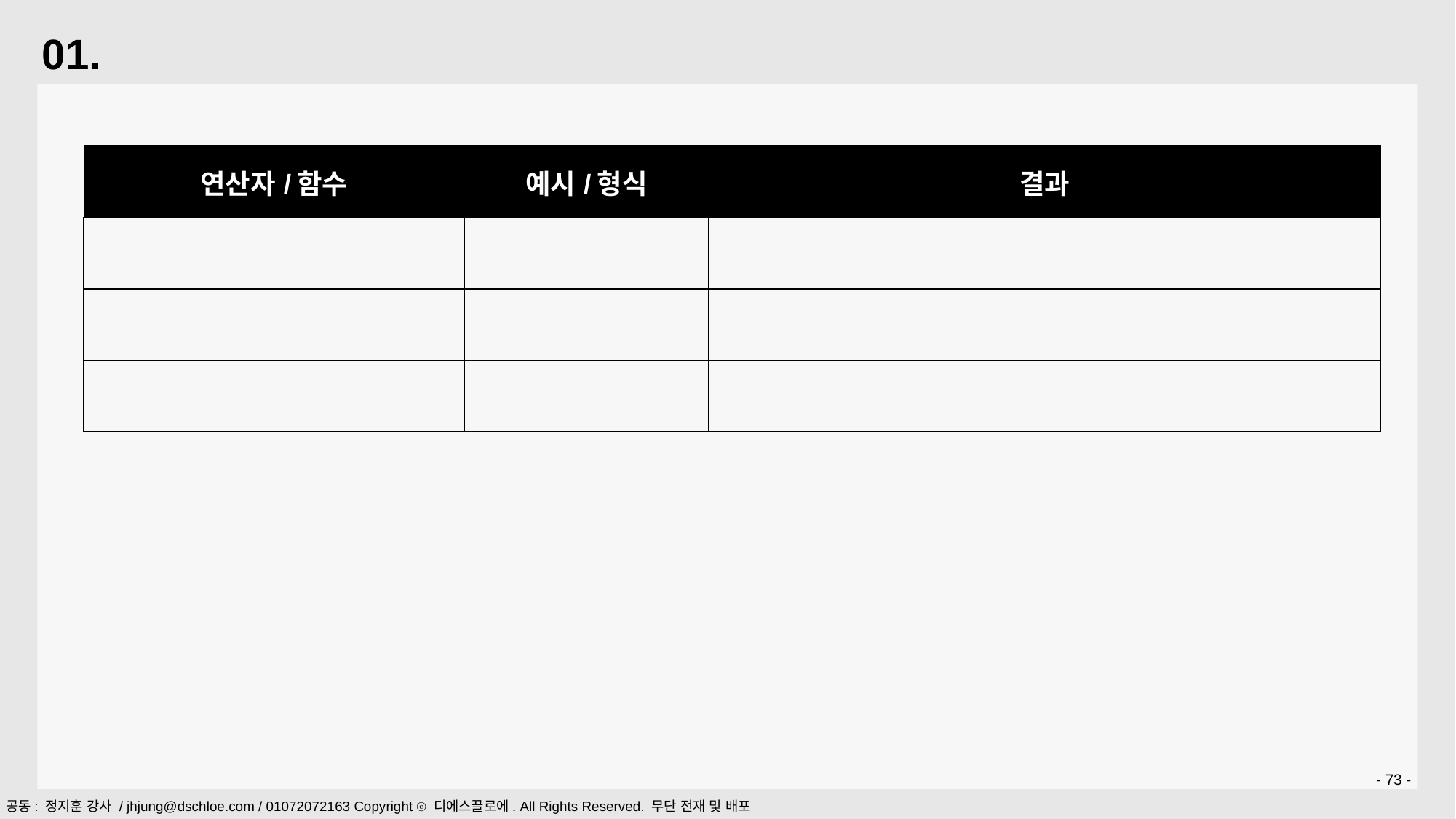

01.
| 연산자/함수 | 예시/형식 | 결과 |
| --- | --- | --- |
|  |  |  |
|  |  |  |
|  |  |  |
- 73 -